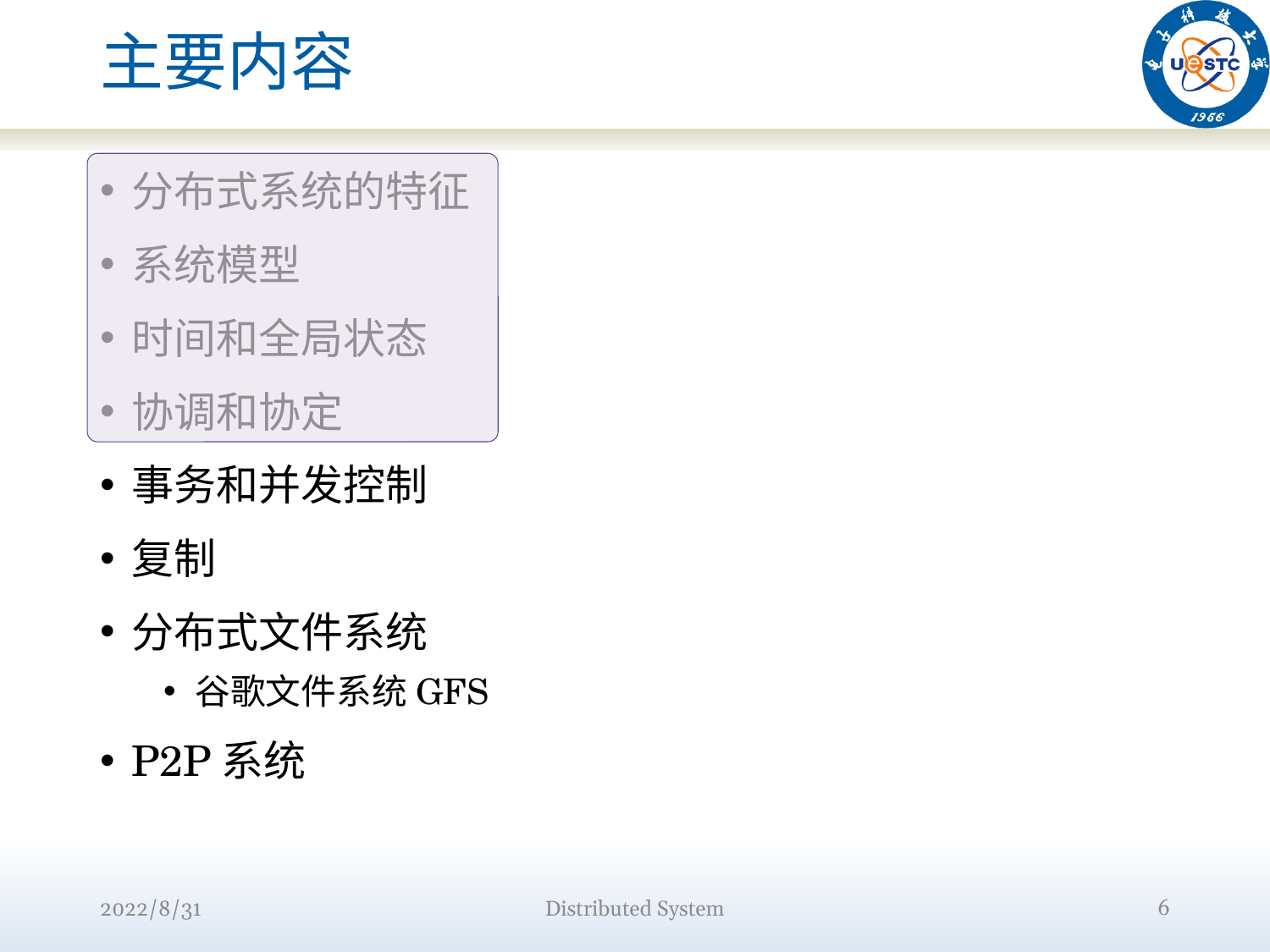

# 主要内容
分布式系统的特征
系统模型
时间和全局状态
协调和协定
事务和并发控制
复制
分布式文件系统
谷歌文件系统GFS
P2P系统

2022/8/31
Distributed System
6